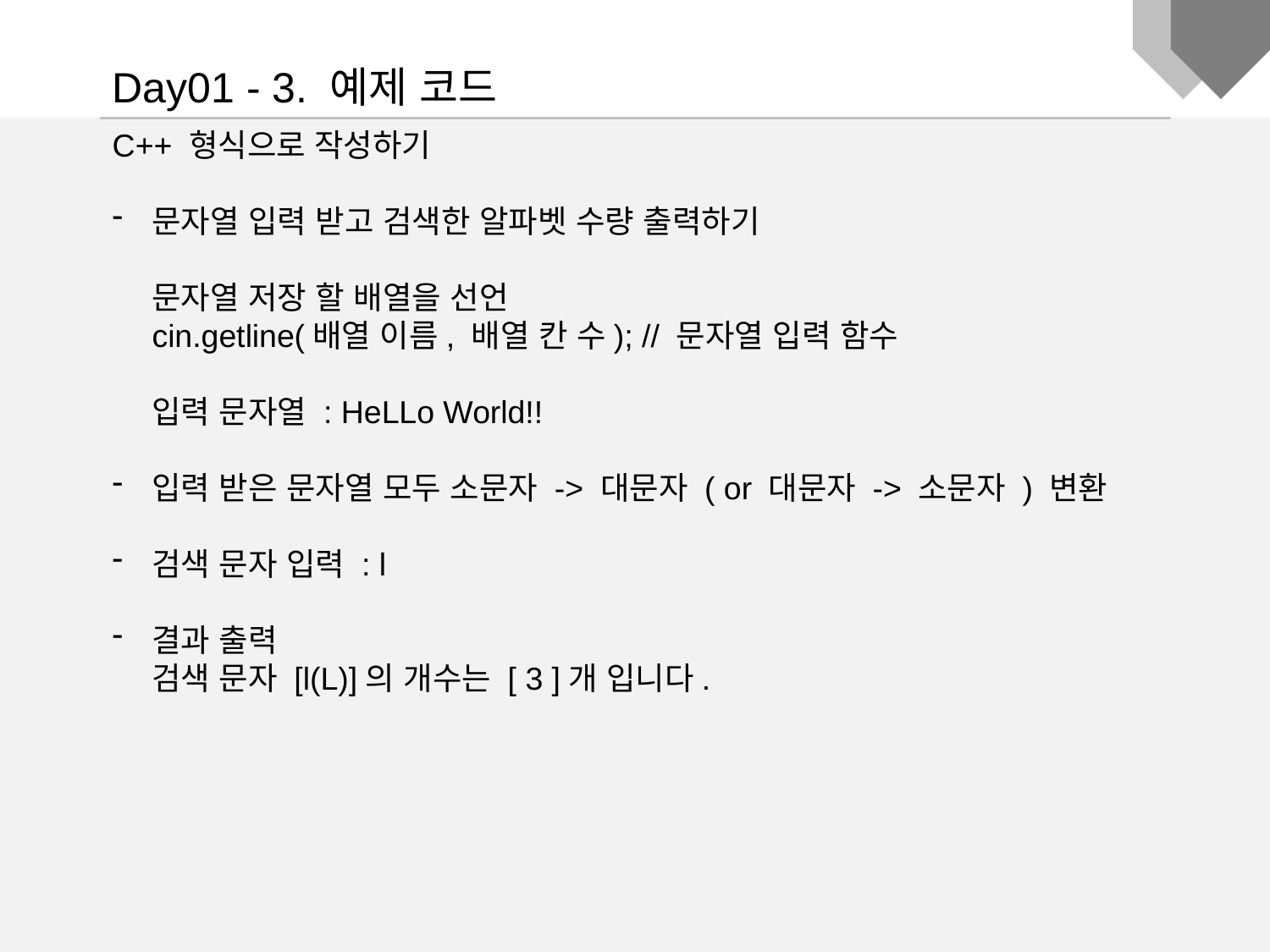

Day01 - 3. 예제 코드
C++ 형식으로 작성하기

문자열 입력 받고 검색한 알파벳 수량 출력하기
문자열 저장 할 배열을 선언
cin.getline(배열 이름, 배열 칸 수); // 문자열 입력 함수
입력 문자열 : HeLLo World!!
입력 받은 문자열 모두 소문자 -> 대문자 ( or 대문자 -> 소문자 ) 변환

검색 문자 입력 : l

결과 출력
검색 문자 [l(L)]의 개수는 [ 3 ]개 입니다.